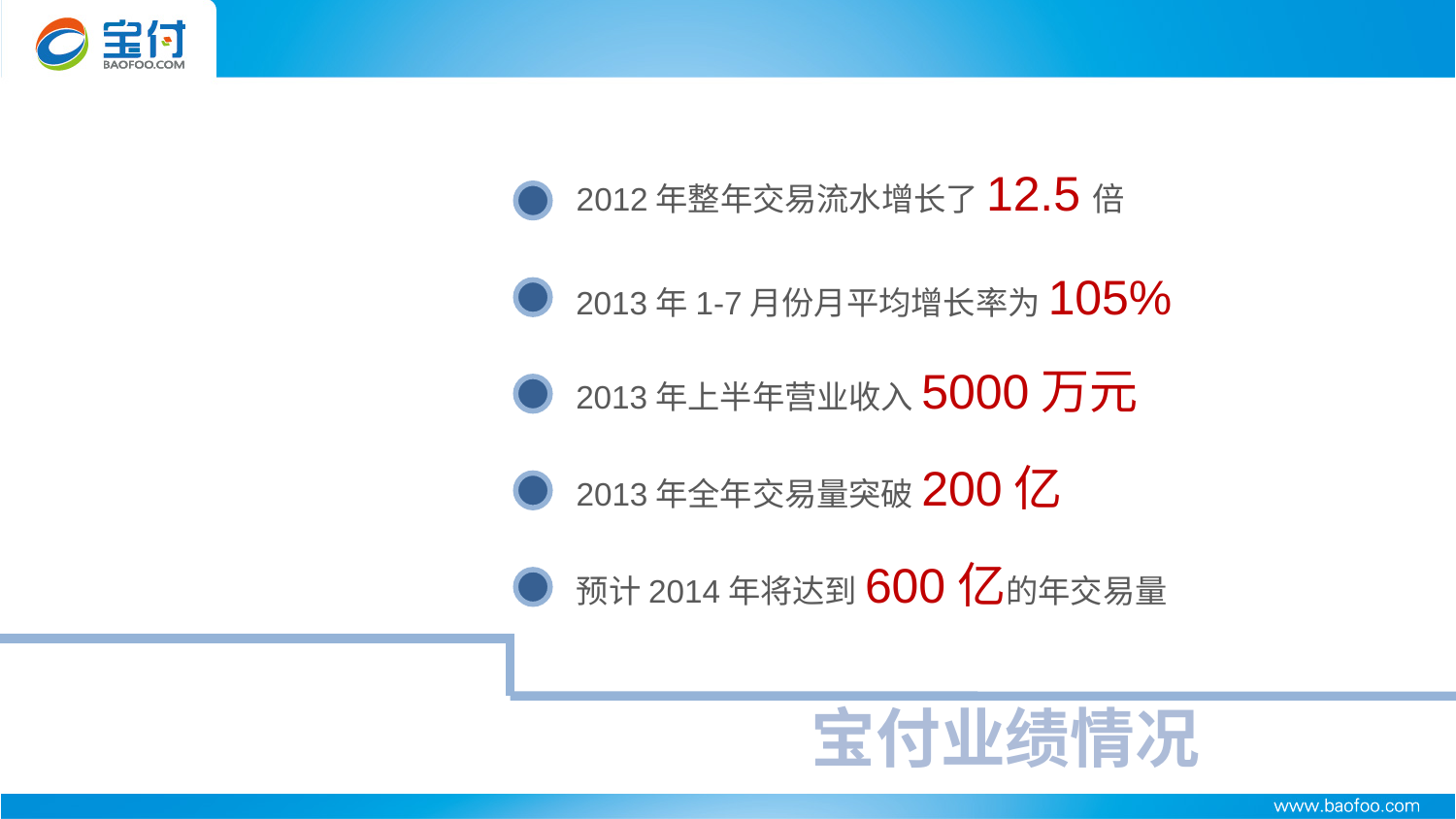

2012年整年交易流水增长了12.5倍

2013年1-7月份月平均增长率为105%

2013年上半年营业收入5000万元

2013年全年交易量突破200亿

预计2014年将达到600亿的年交易量

宝付业绩情况